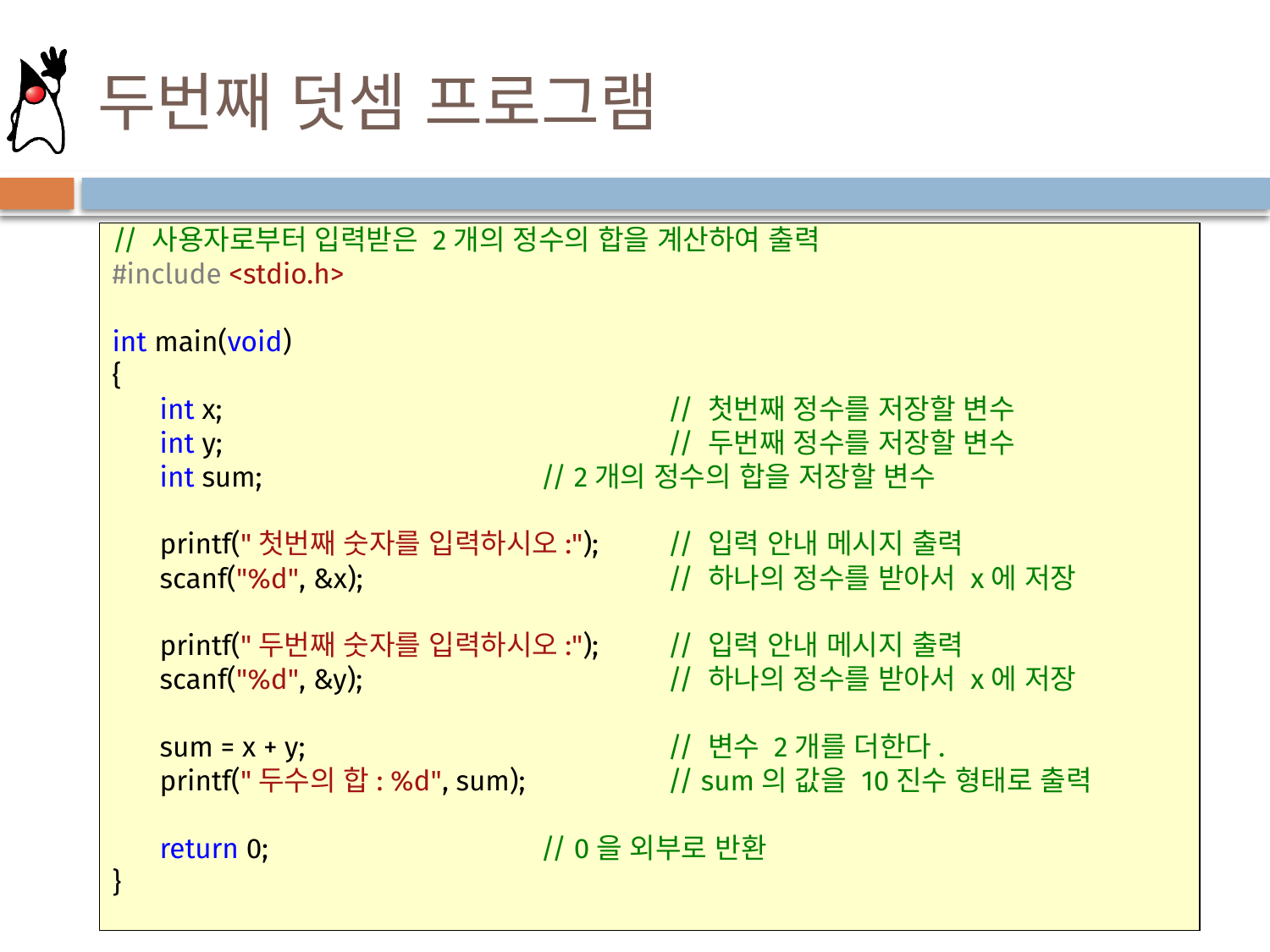

# 두번째 덧셈 프로그램
// 사용자로부터 입력받은 2개의 정수의 합을 계산하여 출력
#include <stdio.h>

int main(void)
{
	int x;				// 첫번째 정수를 저장할 변수
	int y;				// 두번째 정수를 저장할 변수
	int sum;			// 2개의 정수의 합을 저장할 변수

	printf("첫번째 숫자를 입력하시오:");	// 입력 안내 메시지 출력
	scanf("%d", &x);			// 하나의 정수를 받아서 x에 저장

	printf("두번째 숫자를 입력하시오:");	// 입력 안내 메시지 출력
	scanf("%d", &y);			// 하나의 정수를 받아서 x에 저장

	sum = x + y;			// 변수 2개를 더한다.
	printf("두수의 합: %d", sum);		// sum의 값을 10진수 형태로 출력

	return 0;			// 0을 외부로 반환
}